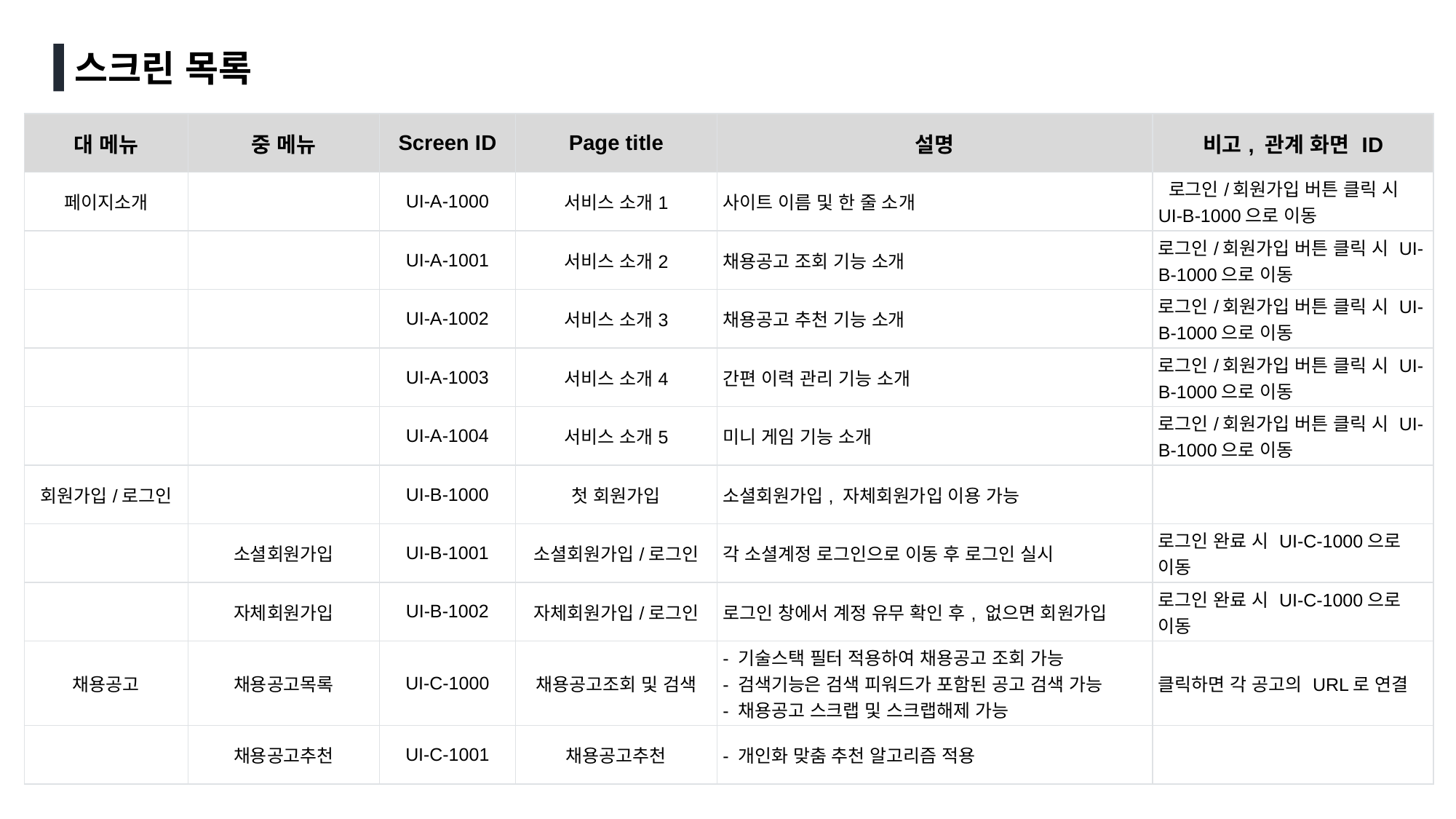

스크린 목록

| 대 메뉴 | 중 메뉴 | Screen ID | Page title | 설명 | 비고, 관계 화면 ID |
| --- | --- | --- | --- | --- | --- |
| 페이지소개 |  | UI-A-1000 | 서비스 소개1 | 사이트 이름 및 한 줄 소개 | 로그인/회원가입 버튼 클릭 시 UI-B-1000으로 이동 |
|  |  | UI-A-1001 | 서비스 소개2 | 채용공고 조회 기능 소개 | 로그인/회원가입 버튼 클릭 시 UI-B-1000으로 이동 |
|  |  | UI-A-1002 | 서비스 소개3 | 채용공고 추천 기능 소개 | 로그인/회원가입 버튼 클릭 시 UI-B-1000으로 이동 |
|  |  | UI-A-1003 | 서비스 소개4 | 간편 이력 관리 기능 소개 | 로그인/회원가입 버튼 클릭 시 UI-B-1000으로 이동 |
|  |  | UI-A-1004 | 서비스 소개5 | 미니 게임 기능 소개 | 로그인/회원가입 버튼 클릭 시 UI-B-1000으로 이동 |
| 회원가입/로그인 |  | UI-B-1000 | 첫 회원가입 | 소셜회원가입, 자체회원가입 이용 가능 |  |
|  | 소셜회원가입 | UI-B-1001 | 소셜회원가입/로그인 | 각 소셜계정 로그인으로 이동 후 로그인 실시 | 로그인 완료 시 UI-C-1000으로 이동 |
|  | 자체회원가입 | UI-B-1002 | 자체회원가입/로그인 | 로그인 창에서 계정 유무 확인 후, 없으면 회원가입 | 로그인 완료 시 UI-C-1000으로 이동 |
| 채용공고 | 채용공고목록 | UI-C-1000 | 채용공고조회 및 검색 | - 기술스택 필터 적용하여 채용공고 조회 가능 - 검색기능은 검색 피워드가 포함된 공고 검색 가능 - 채용공고 스크랩 및 스크랩해제 가능 | 클릭하면 각 공고의 URL로 연결 |
|  | 채용공고추천 | UI-C-1001 | 채용공고추천 | - 개인화 맞춤 추천 알고리즘 적용 |  |